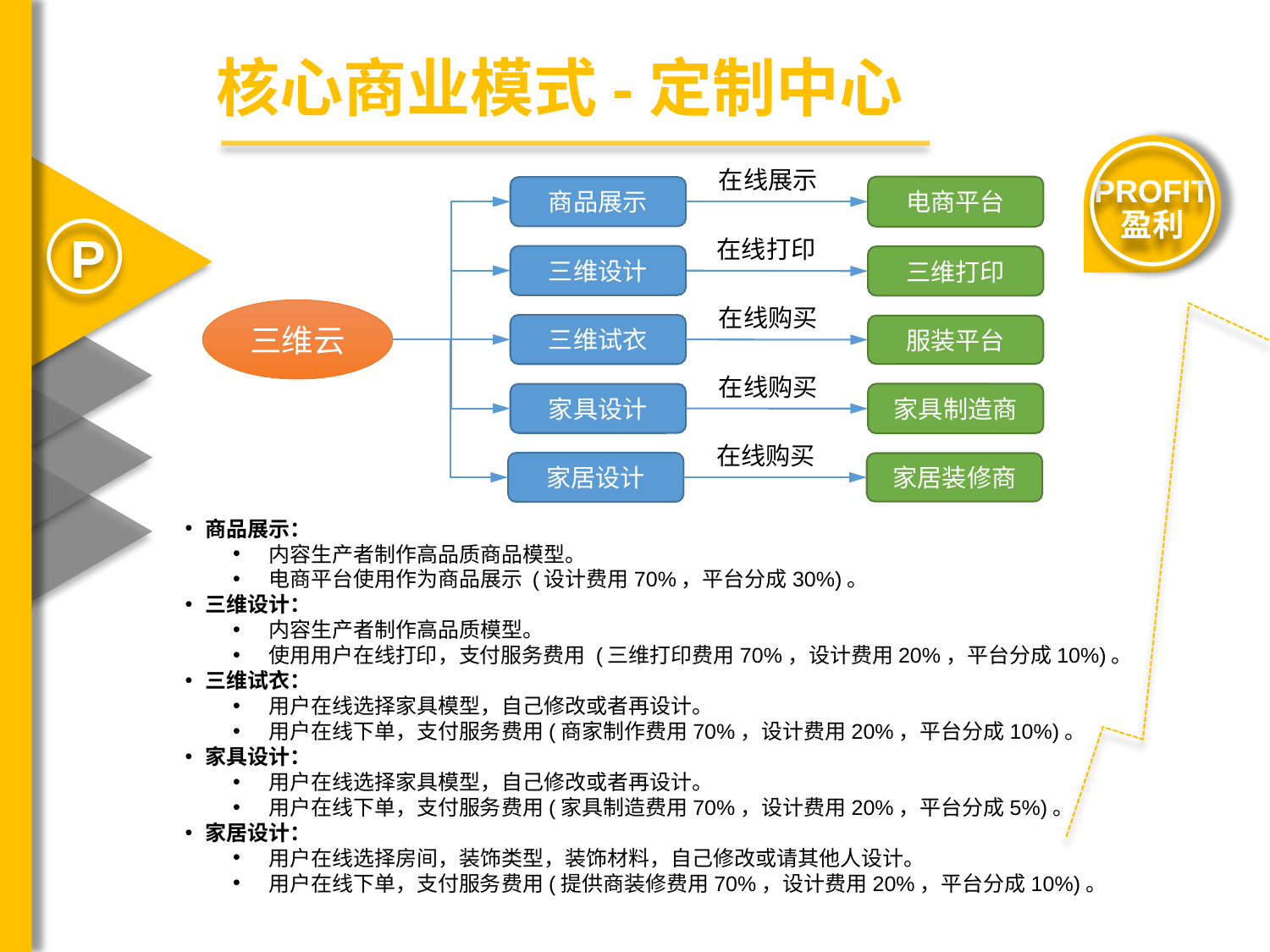

核心商业模式-定制中心

PROFIT
盈利

在线展示

电商平台
商品展示
P

在线打印
三维设计
三维打印
三维云
在线购买

三维试衣
服装平台
在线购买
家具制造商
家具设计

在线购买
家居设计
家居装修商

商品展示：
内容生产者制作高品质商品模型。
电商平台使用作为商品展示 (设计费用70%，平台分成30%)。
三维设计：
内容生产者制作高品质模型。
使用用户在线打印，支付服务费用 (三维打印费用70%，设计费用20%，平台分成10%)。
三维试衣：
用户在线选择家具模型，自己修改或者再设计。
用户在线下单，支付服务费用(商家制作费用70%，设计费用20%，平台分成10%)。
家具设计：
用户在线选择家具模型，自己修改或者再设计。
用户在线下单，支付服务费用(家具制造费用70%，设计费用20%，平台分成5%)。
家居设计：
用户在线选择房间，装饰类型，装饰材料，自己修改或请其他人设计。
用户在线下单，支付服务费用(提供商装修费用70%，设计费用20%，平台分成10%)。